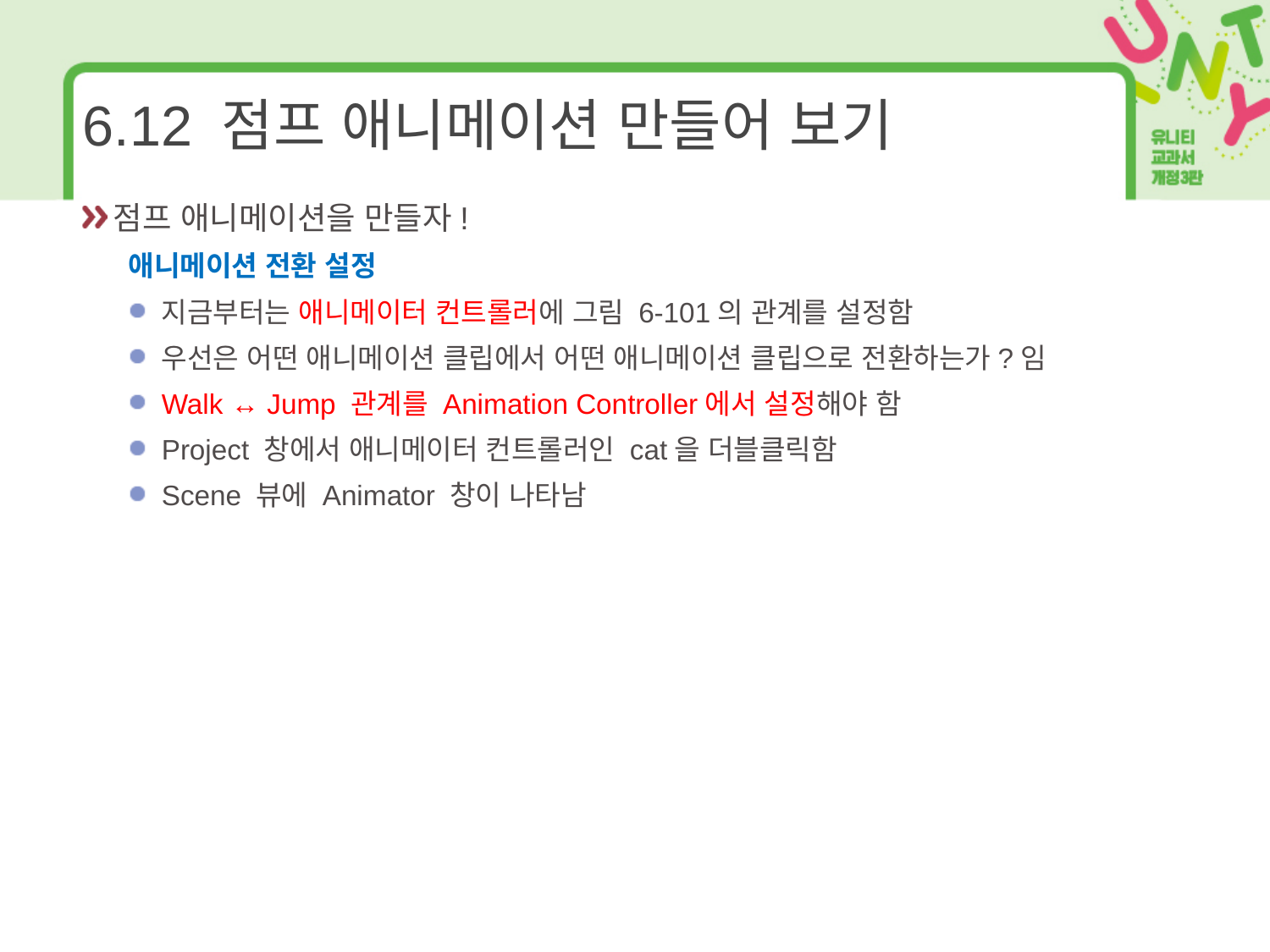

# 6.12 점프 애니메이션 만들어 보기
점프 애니메이션을 만들자!
애니메이션 전환 설정
지금부터는 애니메이터 컨트롤러에 그림 6-101의 관계를 설정함
우선은 어떤 애니메이션 클립에서 어떤 애니메이션 클립으로 전환하는가?임
Walk ↔ Jump 관계를 Animation Controller에서 설정해야 함
Project 창에서 애니메이터 컨트롤러인 cat을 더블클릭함
Scene 뷰에 Animator 창이 나타남